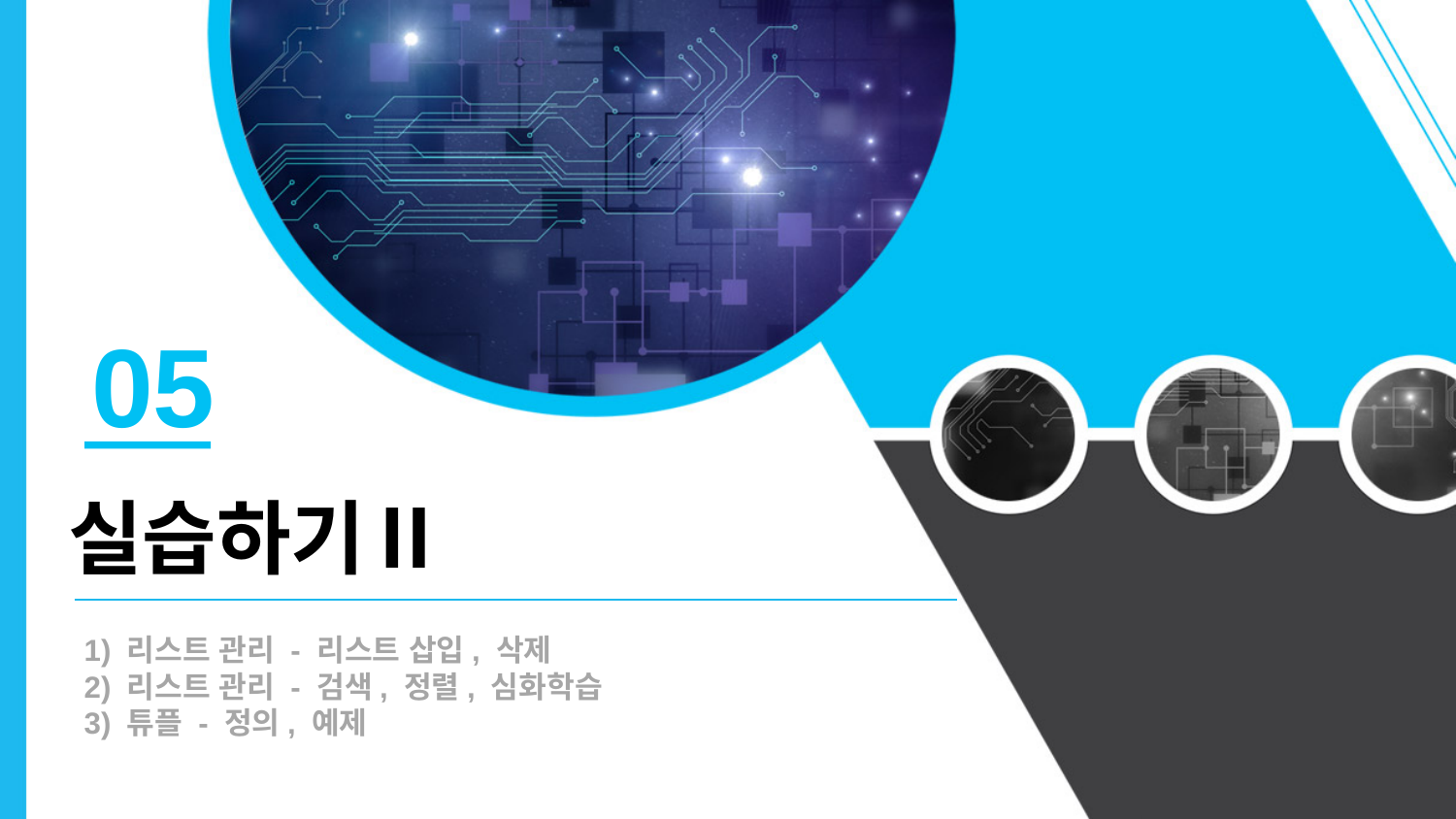

05

실습하기Ⅱ
1) 리스트 관리 - 리스트 삽입, 삭제
2) 리스트 관리 - 검색, 정렬, 심화학습
3) 튜플 - 정의, 예제